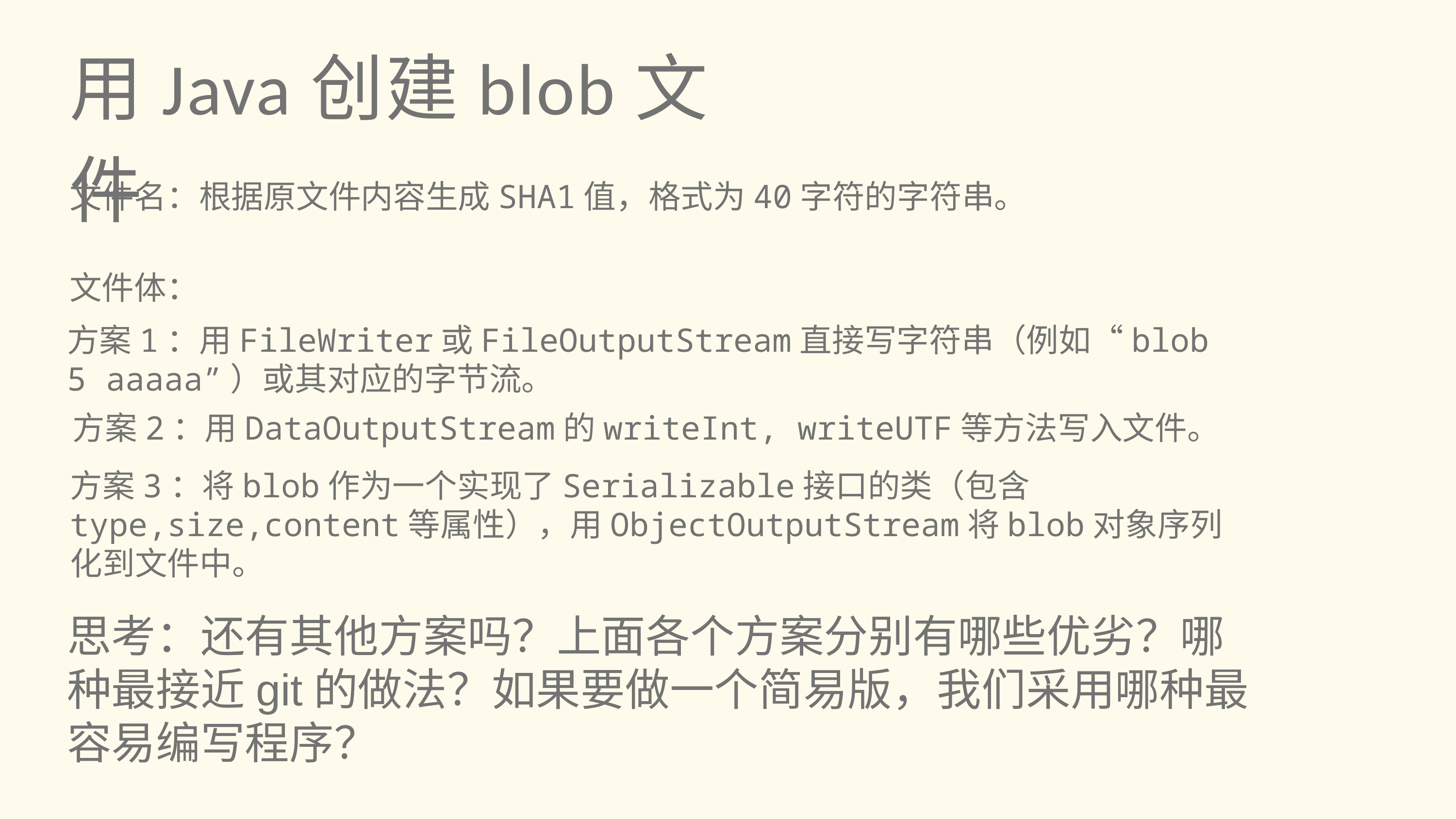

用Java创建blob文件
文件名：根据原文件内容生成SHA1值，格式为40字符的字符串。
文件体：
方案1：用FileWriter或FileOutputStream直接写字符串（例如“blob 5 aaaaa”）或其对应的字节流。
方案2：用DataOutputStream的writeInt, writeUTF等方法写入文件。
方案3：将blob作为一个实现了Serializable接口的类（包含type,size,content等属性），用ObjectOutputStream将blob对象序列化到文件中。
思考：还有其他方案吗？上面各个方案分别有哪些优劣？哪种最接近git的做法？如果要做一个简易版，我们采用哪种最容易编写程序？